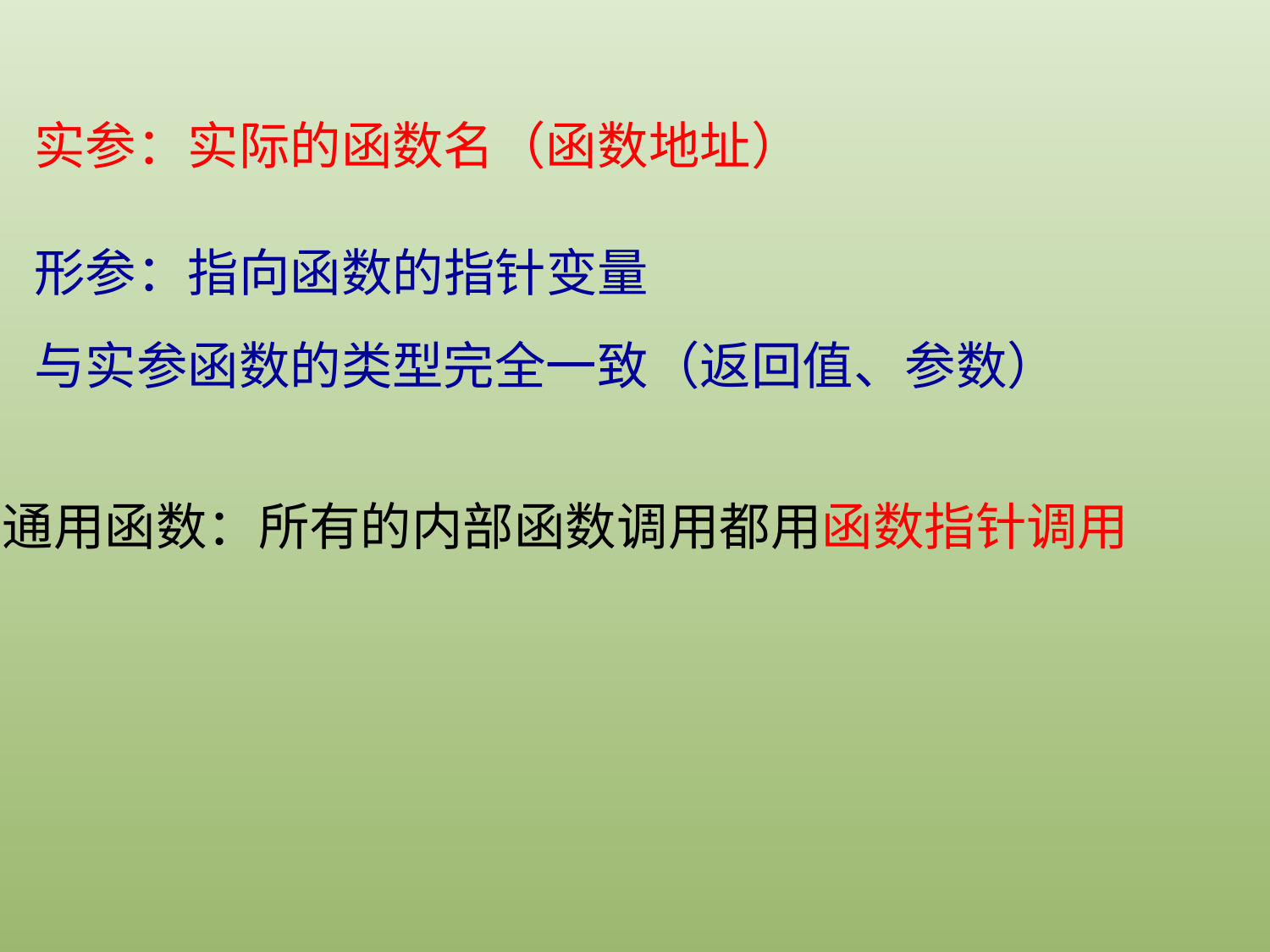

实参：实际的函数名（函数地址）
形参：指向函数的指针变量
与实参函数的类型完全一致（返回值、参数）
通用函数：所有的内部函数调用都用函数指针调用
500